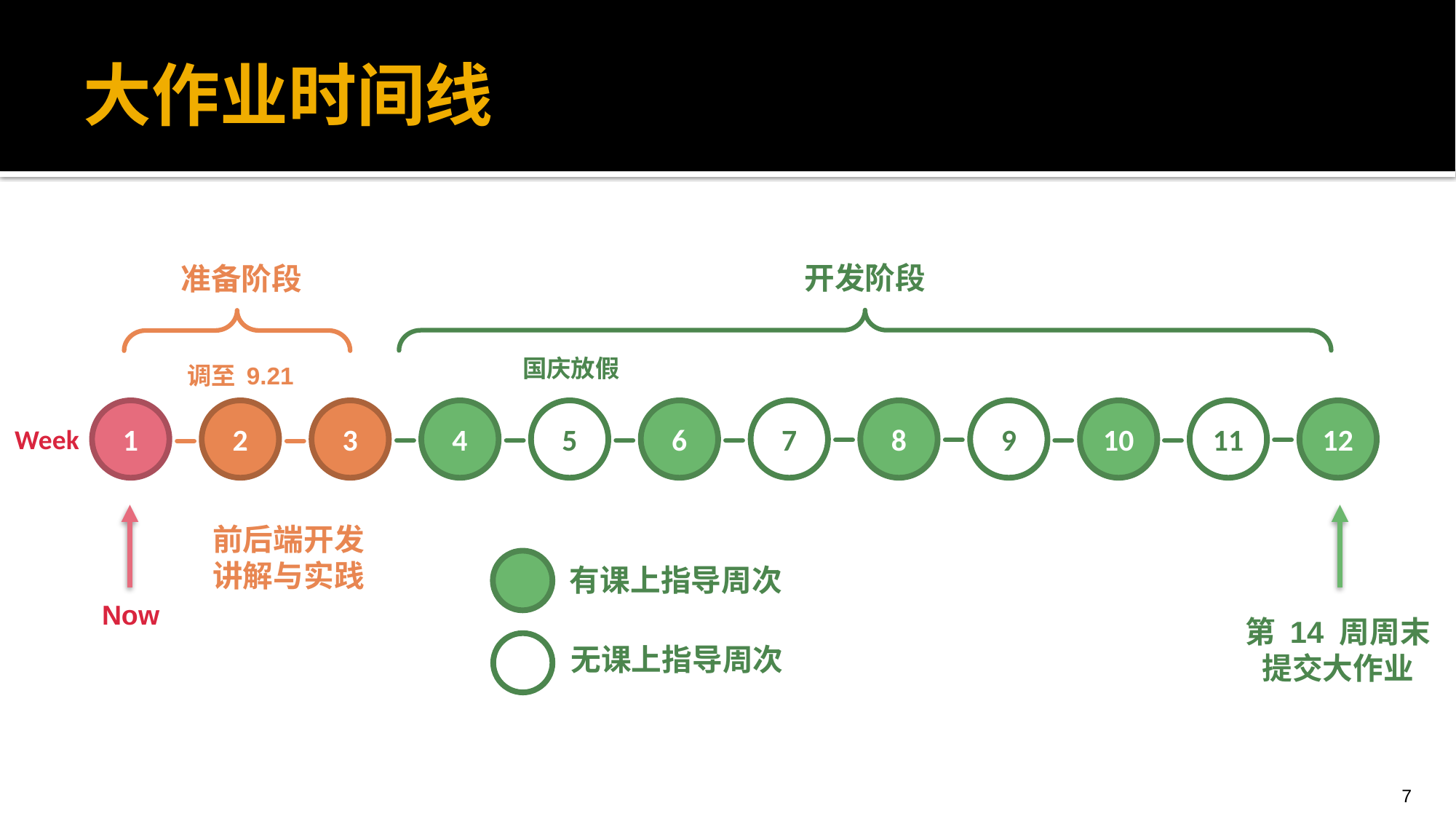

# 大作业时间线

开发阶段
准备阶段
国庆放假
调至 9.21
1
2
3
4
5
6
7
8
9
10
11
12
Week
前后端开发
讲解与实践

有课上指导周次
Now
第 14 周周末
提交大作业

无课上指导周次
7